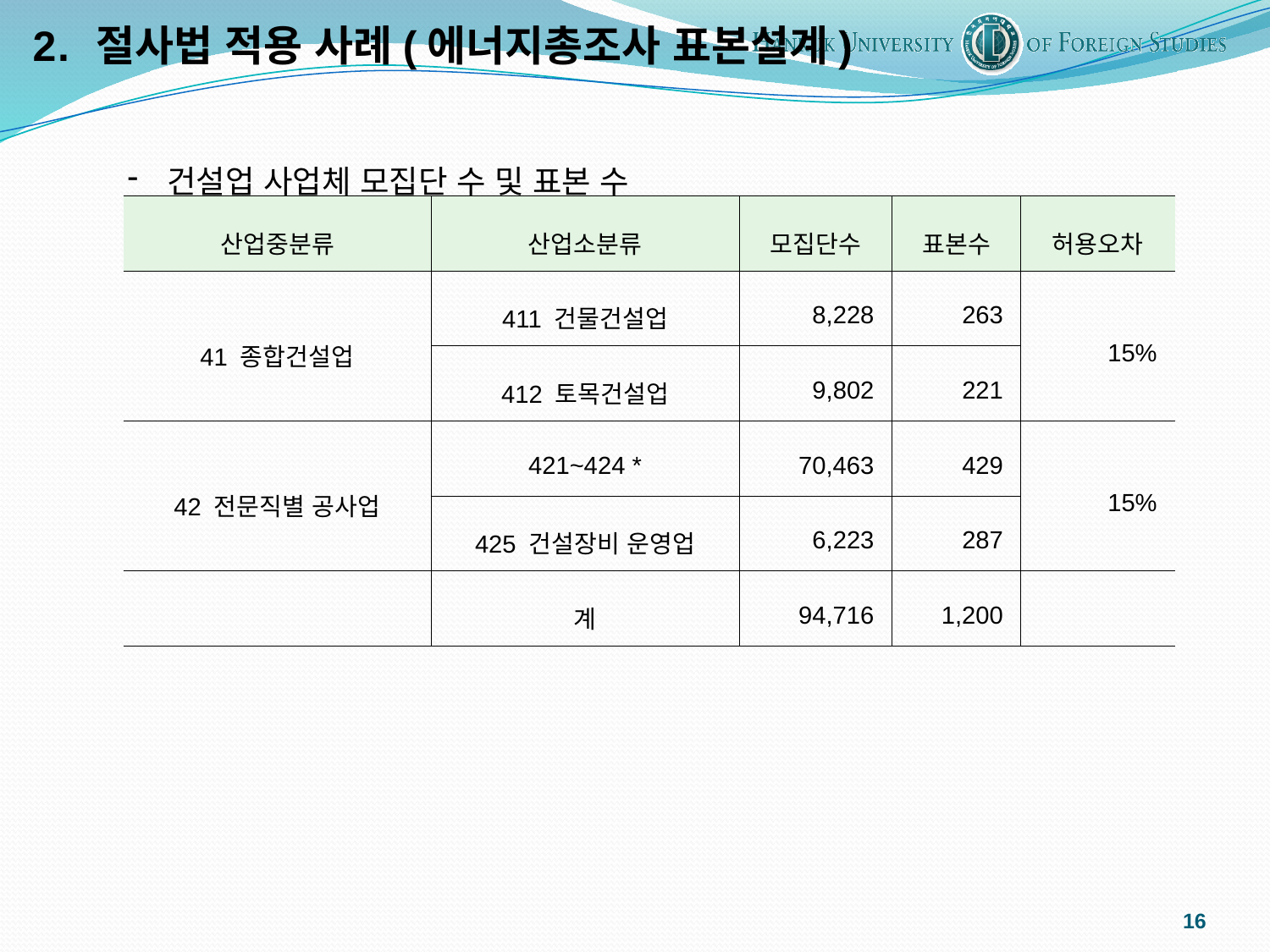

절사법 적용 사례(에너지총조사 표본설계)

건설업 사업체 모집단 수 및 표본 수

| 산업중분류 | 산업소분류 | 모집단수 | 표본수 | 허용오차 |
| --- | --- | --- | --- | --- |
| 41 종합건설업 | 411 건물건설업 | 8,228 | 263 | 15% |
|  | 412 토목건설업 | 9,802 | 221 |  |
| 42 전문직별 공사업 | 421~424 \* | 70,463 | 429 | 15% |
|  | 425 건설장비 운영업 | 6,223 | 287 |  |
|  | 계 | 94,716 | 1,200 |  |
16